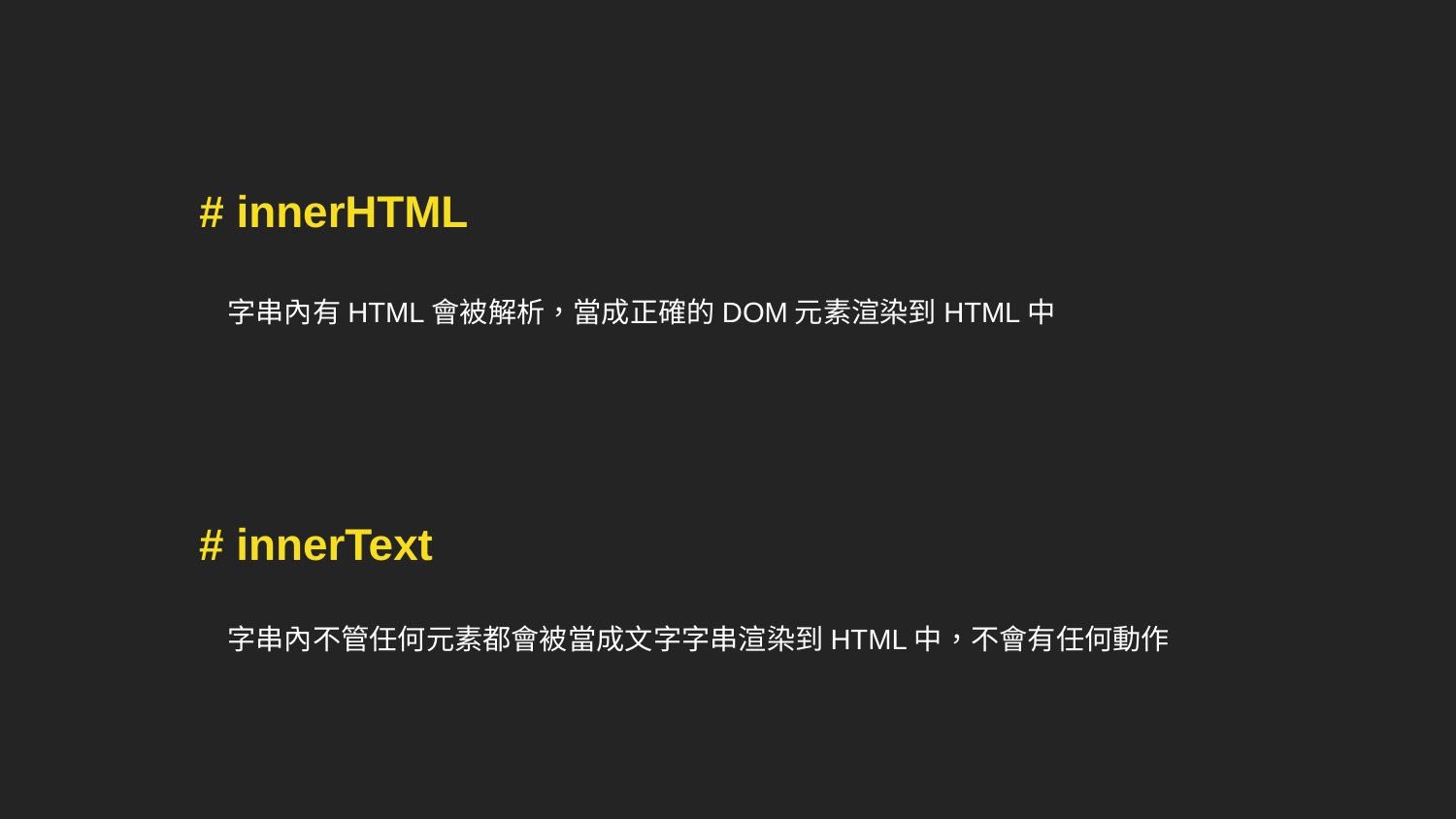

# innerHTML
字串內有HTML會被解析，當成正確的DOM元素渲染到HTML中
# innerText
字串內不管任何元素都會被當成文字字串渲染到HTML中，不會有任何動作